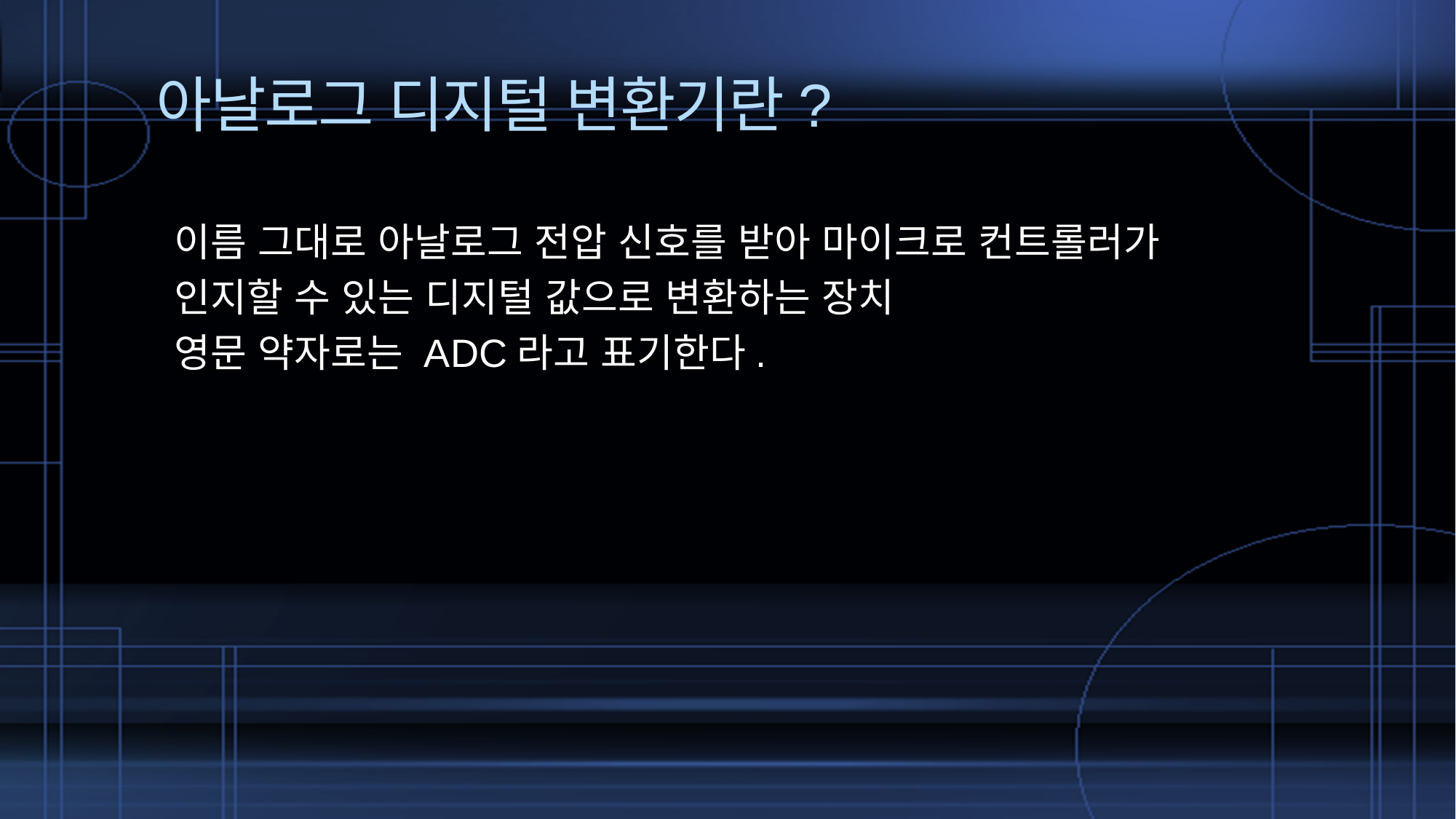

# 아날로그 디지털 변환기란?
이름 그대로 아날로그 전압 신호를 받아 마이크로 컨트롤러가
인지할 수 있는 디지털 값으로 변환하는 장치
영문 약자로는 ADC라고 표기한다.